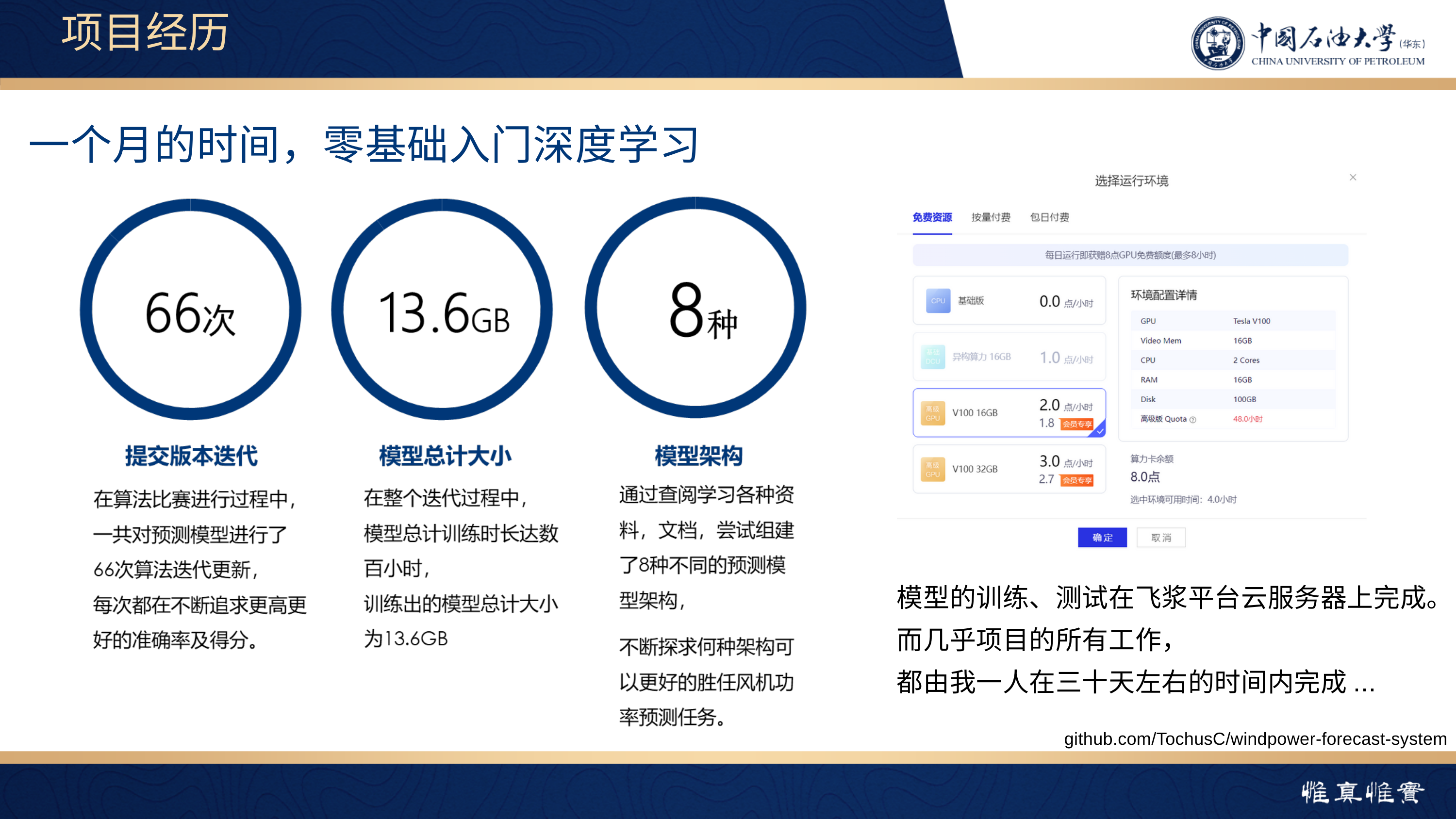

项目经历

一个月的时间，零基础入门深度学习

模型的训练、测试在飞浆平台云服务器上完成。
而几乎项目的所有工作，
都由我一人在三十天左右的时间内完成...
github.com/TochusC/windpower-forecast-system